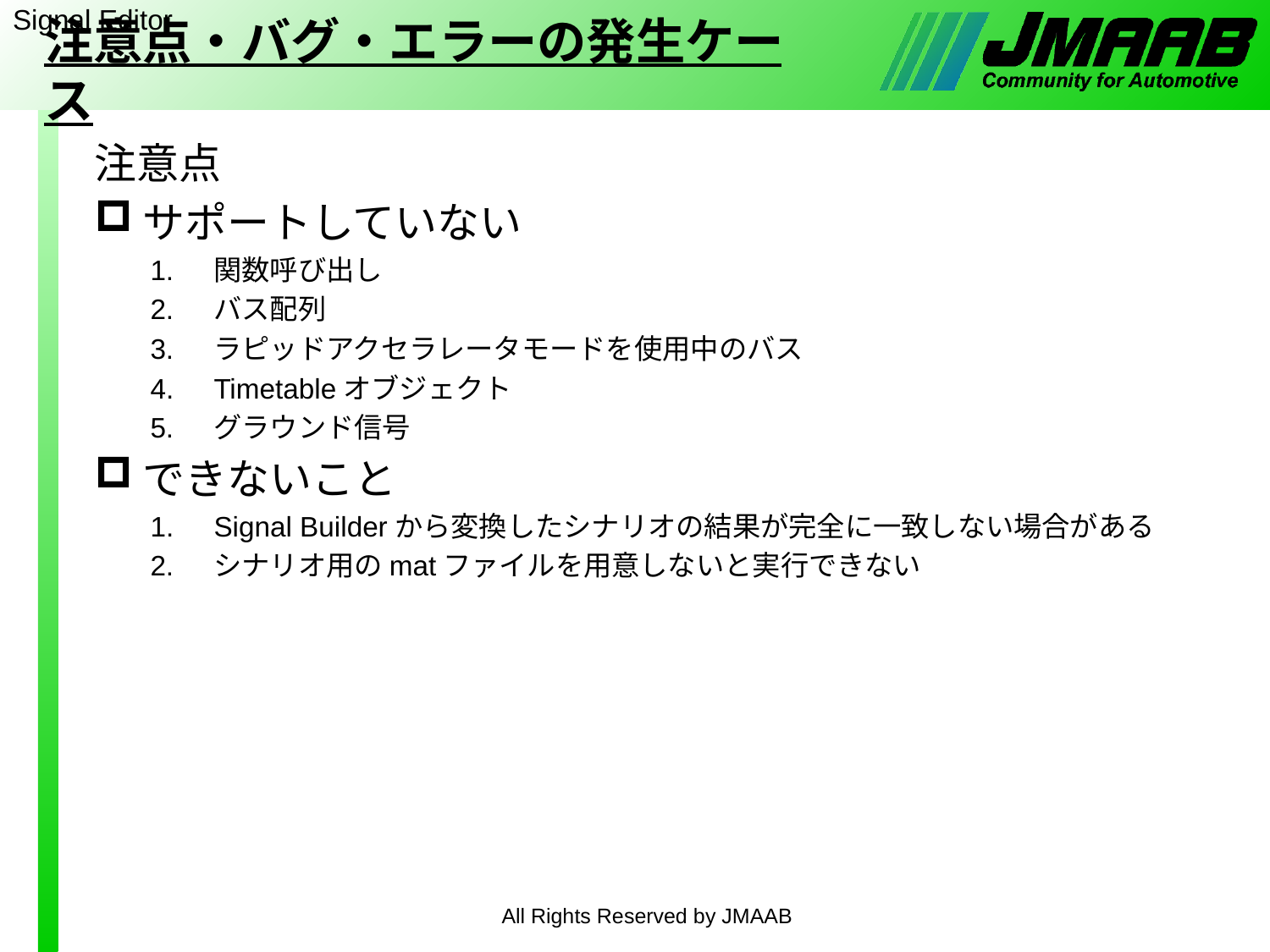

Signal Editor
注意点・バグ・エラーの発生ケース
注意点
サポートしていない
関数呼び出し
バス配列
ラピッドアクセラレータモードを使用中のバス
Timetableオブジェクト
グラウンド信号
できないこと
Signal Builderから変換したシナリオの結果が完全に一致しない場合がある
シナリオ用のmatファイルを用意しないと実行できない